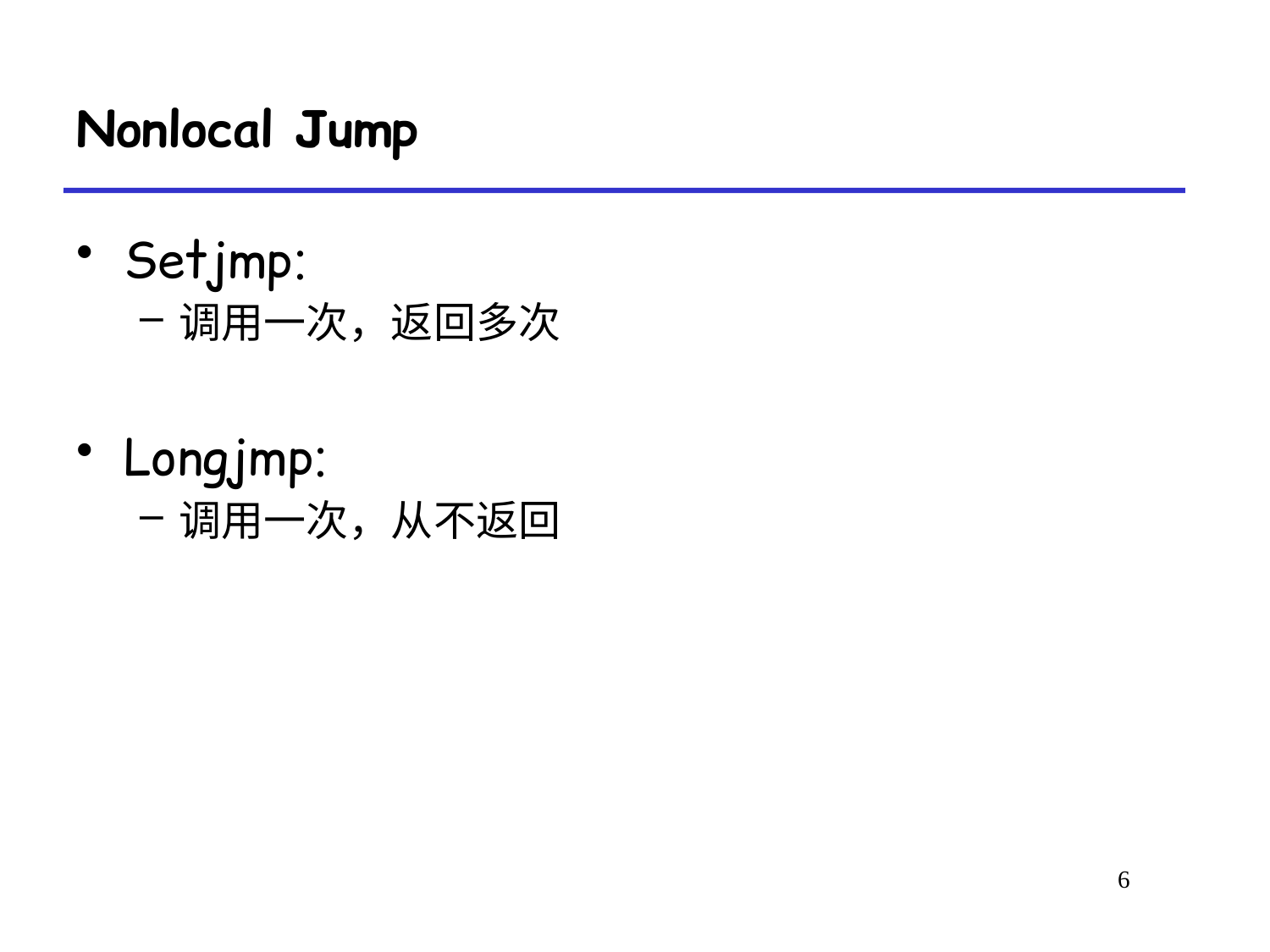

# Nonlocal Jump
Setjmp:
调用一次，返回多次

Longjmp:
调用一次，从不返回
6